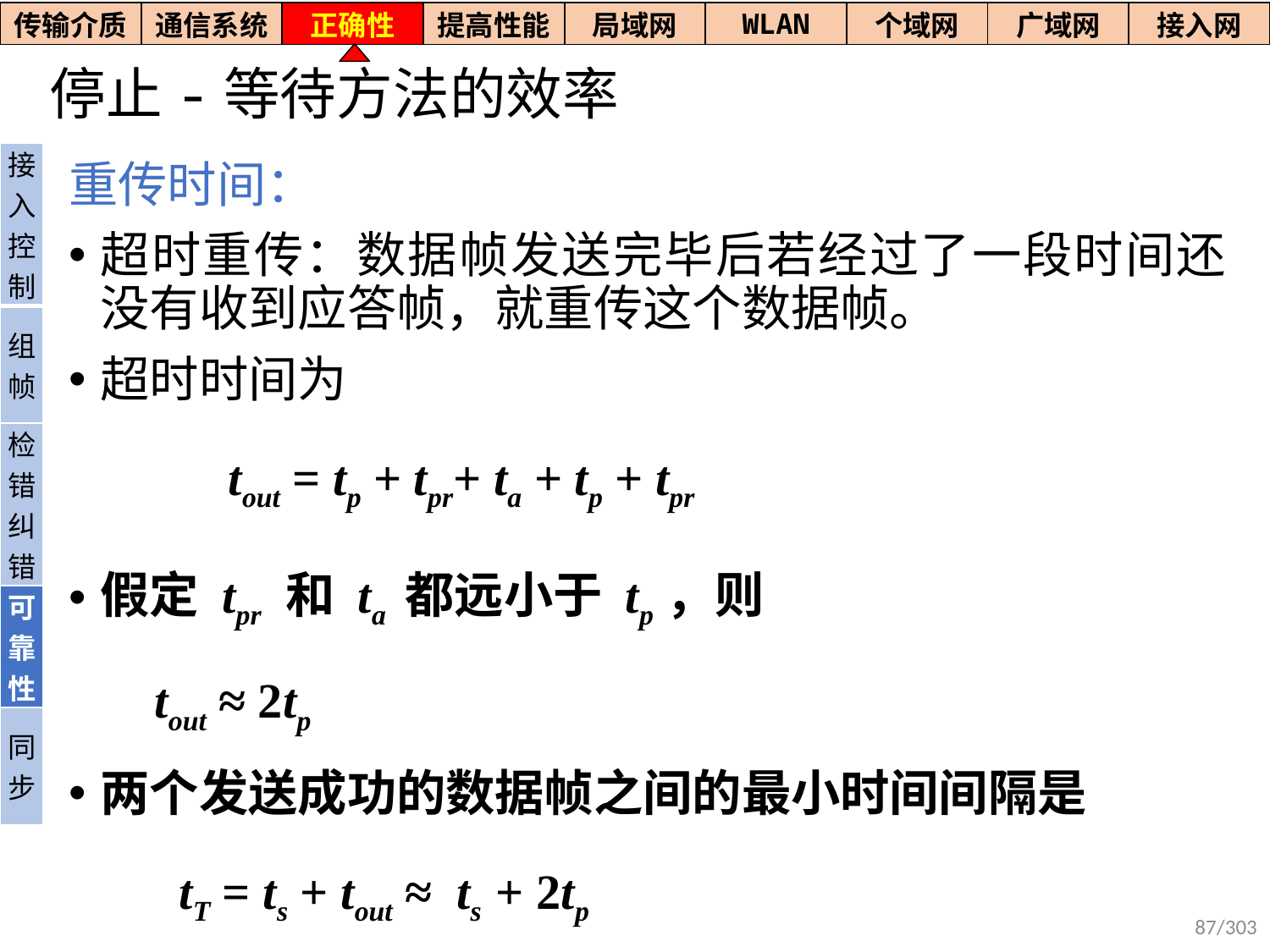

| 传输介质 | 通信系统 | 正确性 | 提高性能 | 局域网 | WLAN | 个域网 | 广域网 | 接入网 |
| --- | --- | --- | --- | --- | --- | --- | --- | --- |

# 停止-等待方法的效率
| 接入控制 |
| --- |
| 组帧 |
| 检错纠错 |
| 可靠性 |
| 同步 |
重传时间：
超时重传：数据帧发送完毕后若经过了一段时间还没有收到应答帧，就重传这个数据帧。
超时时间为
             tout = tp + tpr+ ta + tp + tpr
假定 tpr 和 ta 都远小于 tp，则
       tout ≈ 2tp
两个发送成功的数据帧之间的最小时间间隔是
         tT = ts + tout ≈  ts  + 2tp

87/303